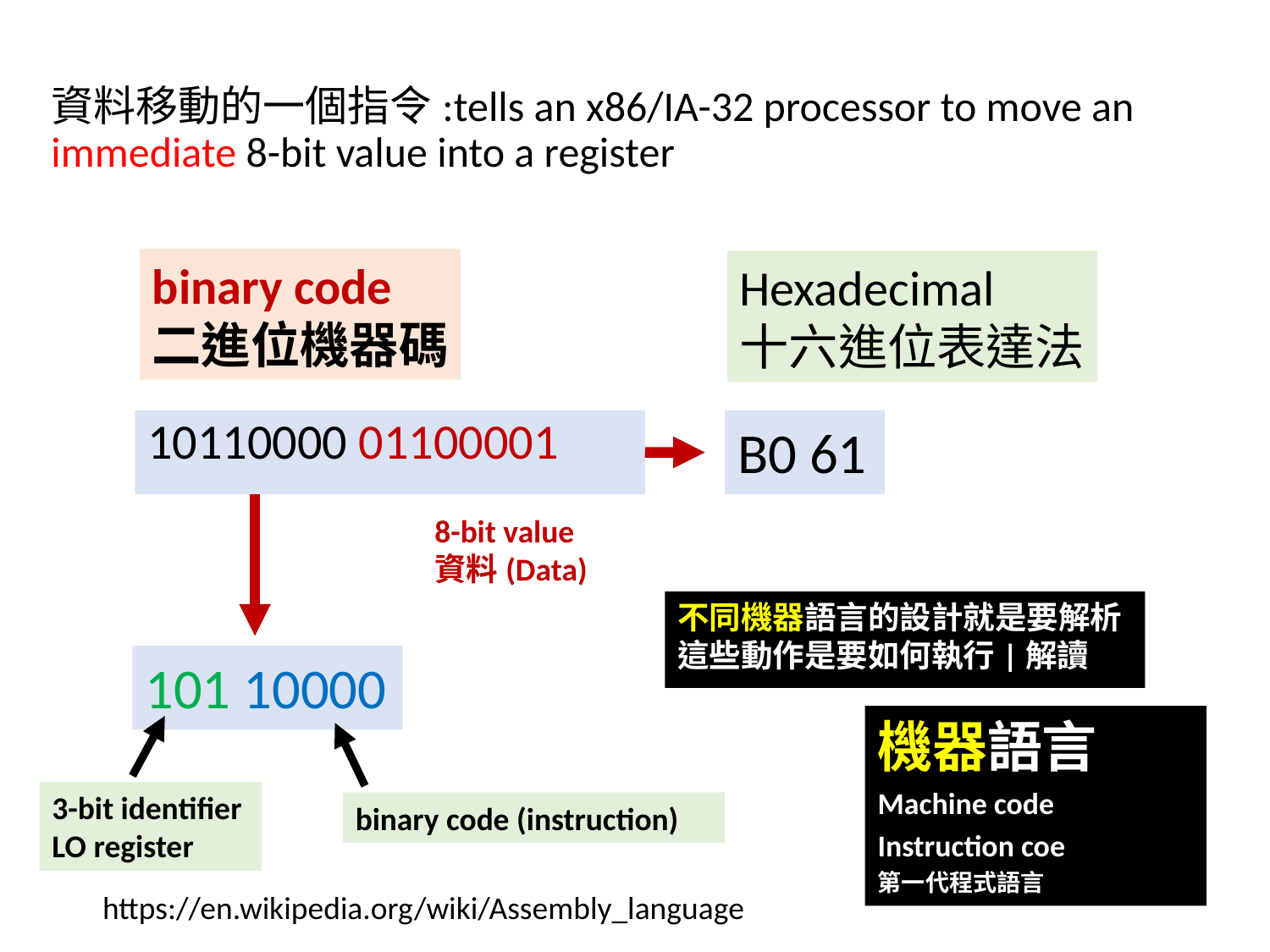

# 資料移動的一個指令:tells an x86/IA-32 processor to move an immediate 8-bit value into a register
binary code
二進位機器碼
Hexadecimal
十六進位表達法
10110000 01100001
B0 61
8-bit value
資料(Data)
不同機器語言的設計就是要解析這些動作是要如何執行|解讀
101 10000
機器語言
Machine code
Instruction coe
第一代程式語言
3-bit identifier
LO register
binary code (instruction)
https://en.wikipedia.org/wiki/Assembly_language